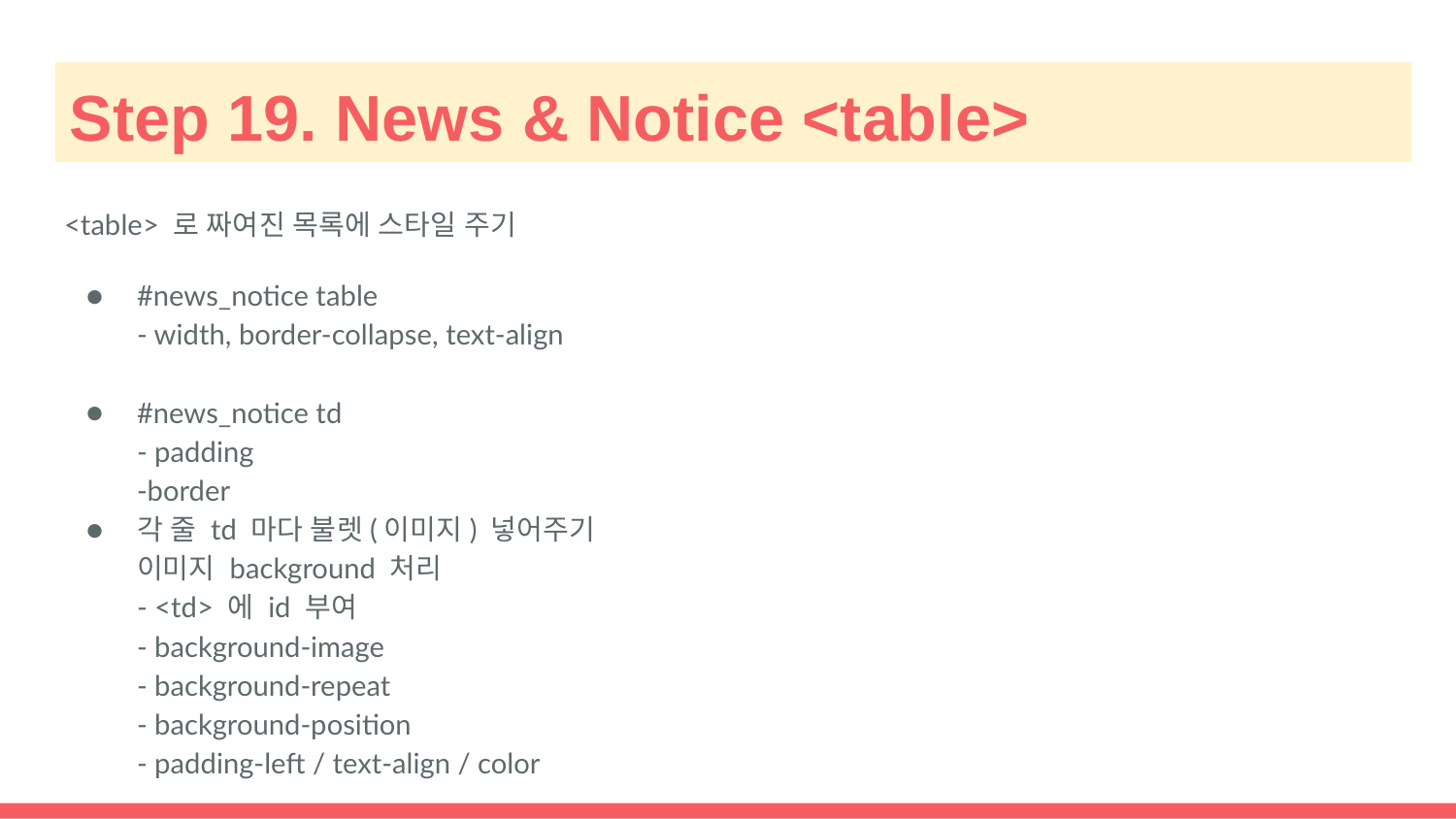

# Step 19. News & Notice <table>
<table> 로 짜여진 목록에 스타일 주기
#news_notice table
- width, border-collapse, text-align
#news_notice td
- padding
-border
각 줄 td 마다 불렛(이미지) 넣어주기
이미지 background 처리
- <td> 에 id 부여
- background-image
- background-repeat
- background-position
- padding-left / text-align / color